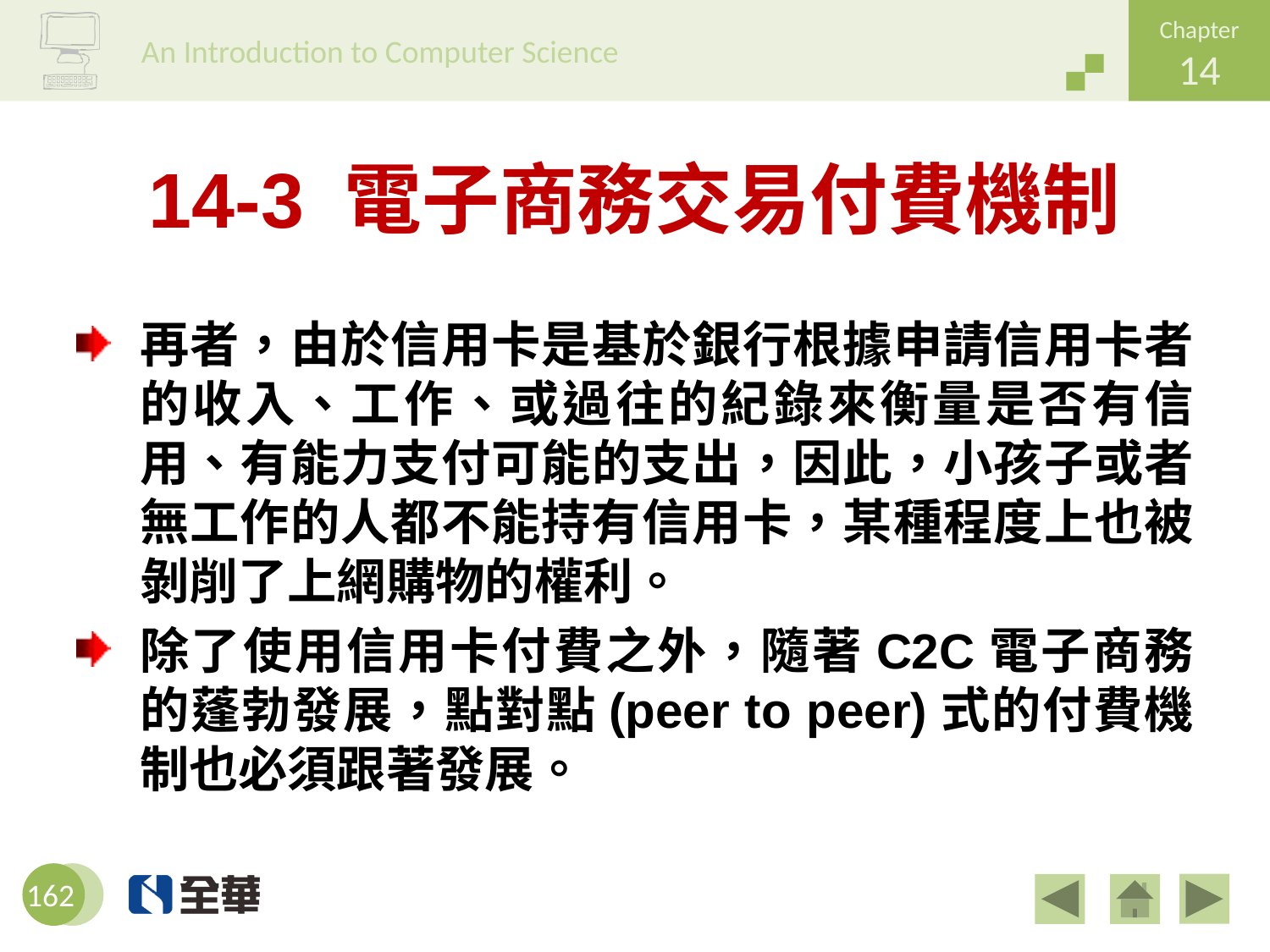

# 14-3 電子商務交易付費機制
再者，由於信用卡是基於銀行根據申請信用卡者的收入、工作、或過往的紀錄來衡量是否有信用、有能力支付可能的支出，因此，小孩子或者無工作的人都不能持有信用卡，某種程度上也被剝削了上網購物的權利。
除了使用信用卡付費之外，隨著C2C電子商務的蓬勃發展，點對點(peer to peer)式的付費機制也必須跟著發展。